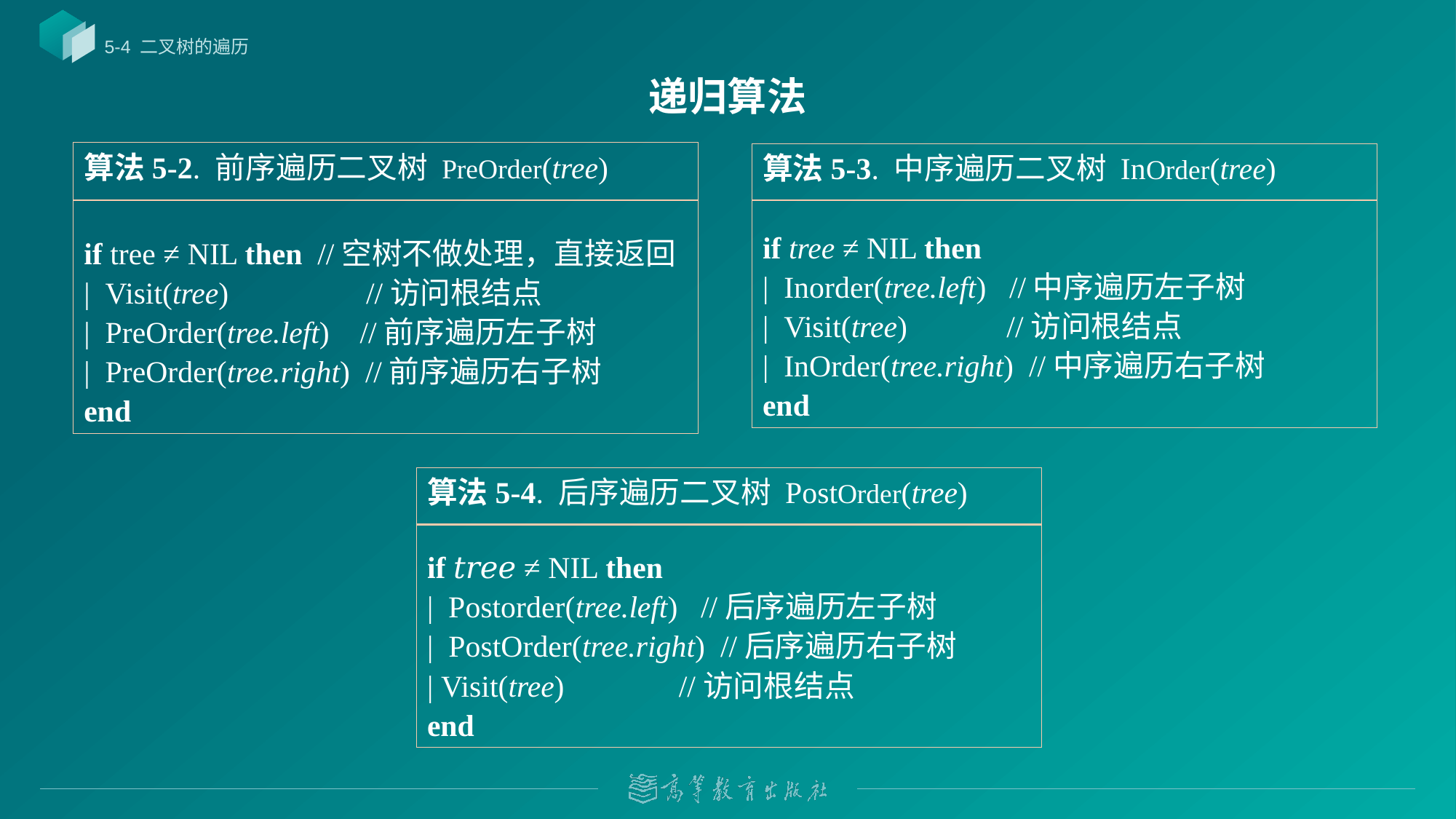

5-4 二叉树的遍历
# 递归算法
算法5-2. 前序遍历二叉树 PreOrder(tree)

if tree ≠ NIL then  //空树不做处理，直接返回
|  Visit(tree)                  //访问根结点
|  PreOrder(tree.left)    //前序遍历左子树
|  PreOrder(tree.right)  //前序遍历右子树
end
算法5-3. 中序遍历二叉树 InOrder(tree)

if tree ≠ NIL then
|  Inorder(tree.left)   //中序遍历左子树
|  Visit(tree)             //访问根结点
|  InOrder(tree.right)  //中序遍历右子树
end
算法5-4. 后序遍历二叉树 PostOrder(tree)

if 𝑡𝑟𝑒𝑒 ≠ NIL then
|  Postorder(tree.left)   //后序遍历左子树
|  PostOrder(tree.right)  //后序遍历右子树
| Visit(tree)               //访问根结点
end